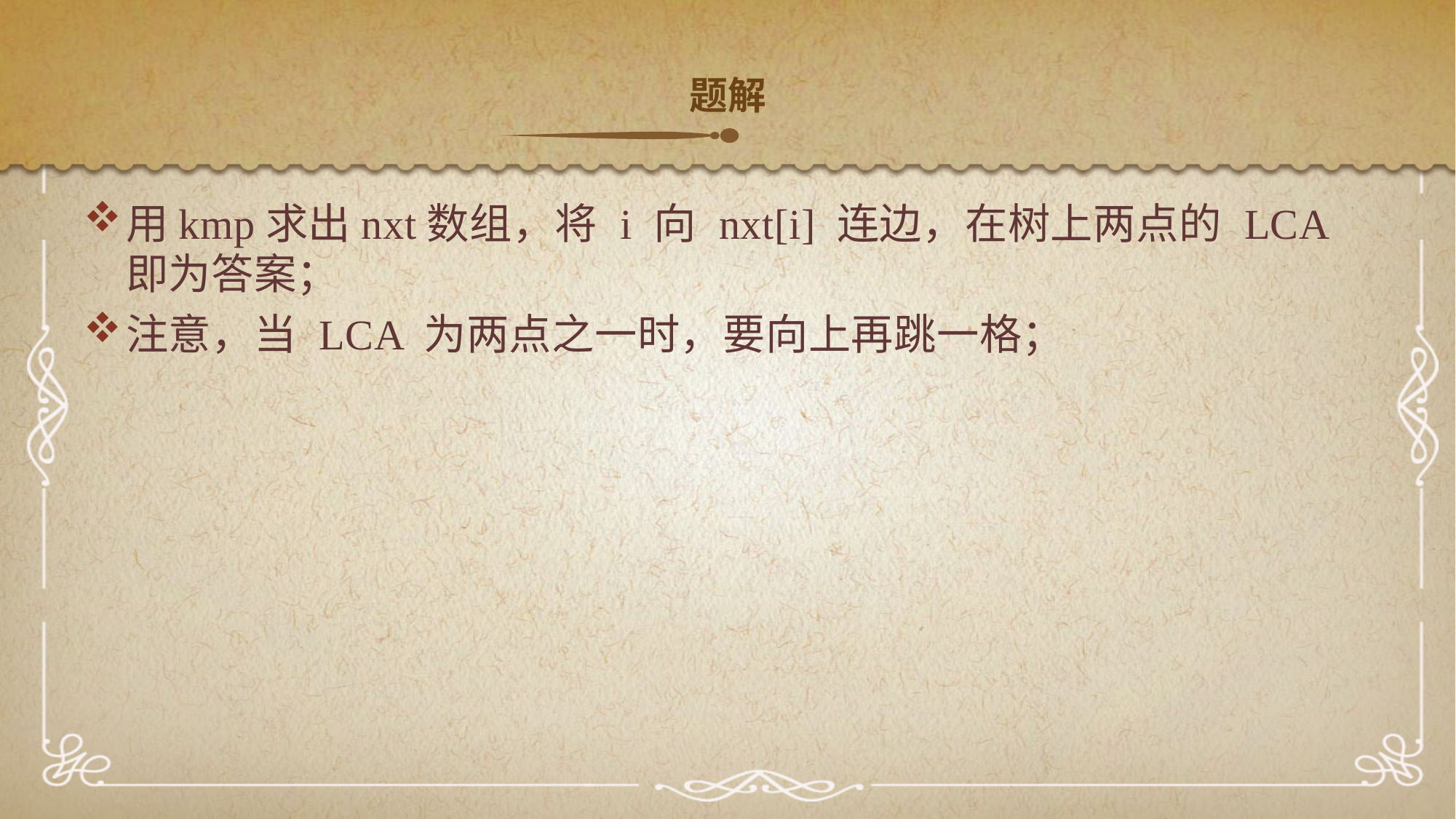

题解
用kmp求出nxt数组，将 i 向 nxt[i] 连边，在树上两点的 LCA 即为答案；
注意，当 LCA 为两点之一时，要向上再跳一格；